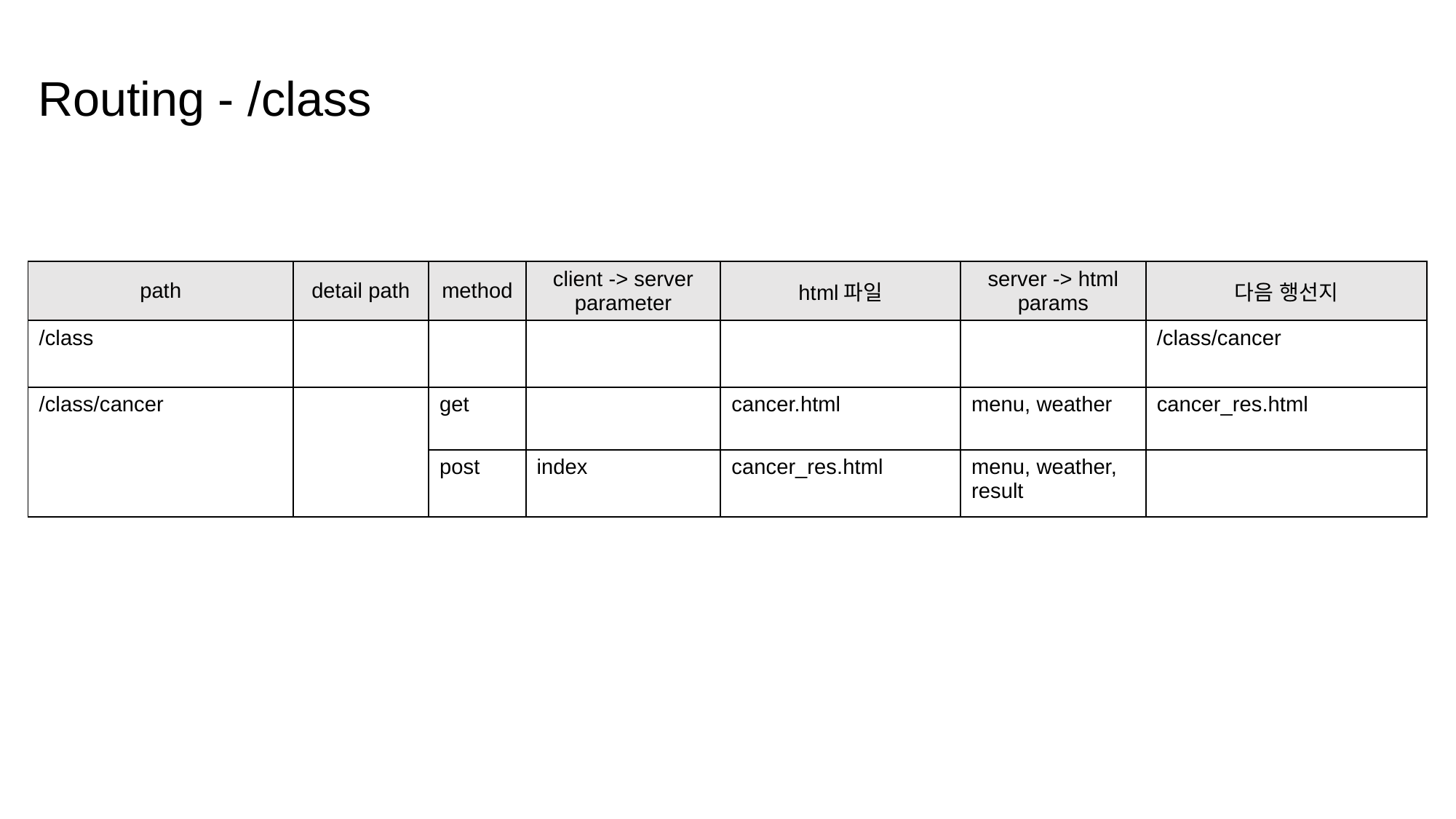

# Routing - /class
| path | detail path | method | client -> server parameter | html파일 | server -> html params | 다음 행선지 |
| --- | --- | --- | --- | --- | --- | --- |
| /class |  |  |  |  |  | /class/cancer |
| /class/cancer |  | get |  | cancer.html | menu, weather | cancer\_res.html |
| /covid/update\_age\_g | <date> | post | index | cancer\_res.html | menu, weather, result |  |